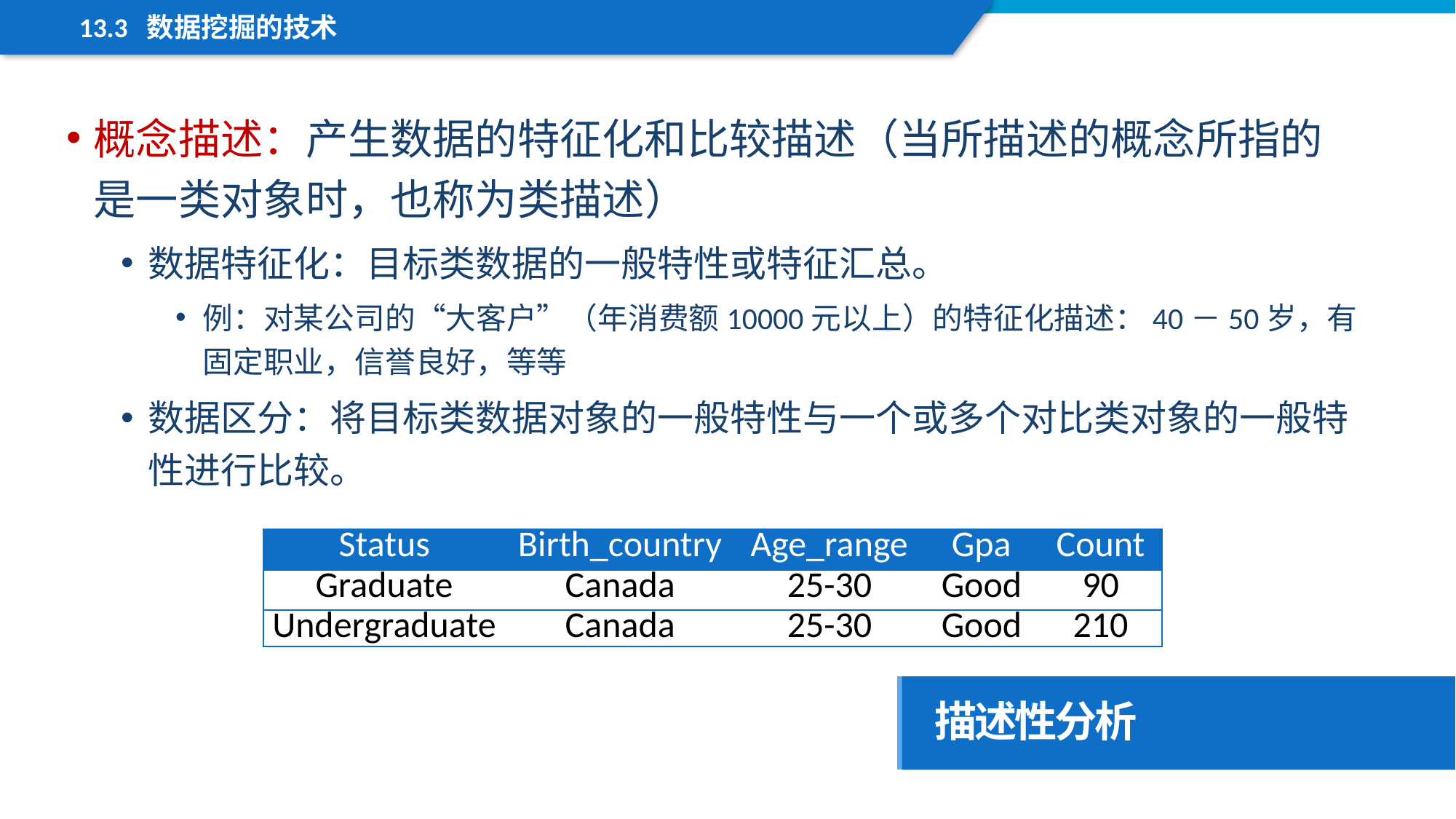

13.3  数据挖掘的技术
概念描述：产生数据的特征化和比较描述（当所描述的概念所指的是一类对象时，也称为类描述）
数据特征化：目标类数据的一般特性或特征汇总。
例：对某公司的“大客户”（年消费额10000元以上）的特征化描述：40－50岁，有固定职业，信誉良好，等等
数据区分：将目标类数据对象的一般特性与一个或多个对比类对象的一般特性进行比较。

| Status | Birth\_country | Age\_range | Gpa | Count |
| --- | --- | --- | --- | --- |
| Graduate | Canada | 25-30 | Good | 90 |
| Undergraduate | Canada | 25-30 | Good | 210 |
描述性分析